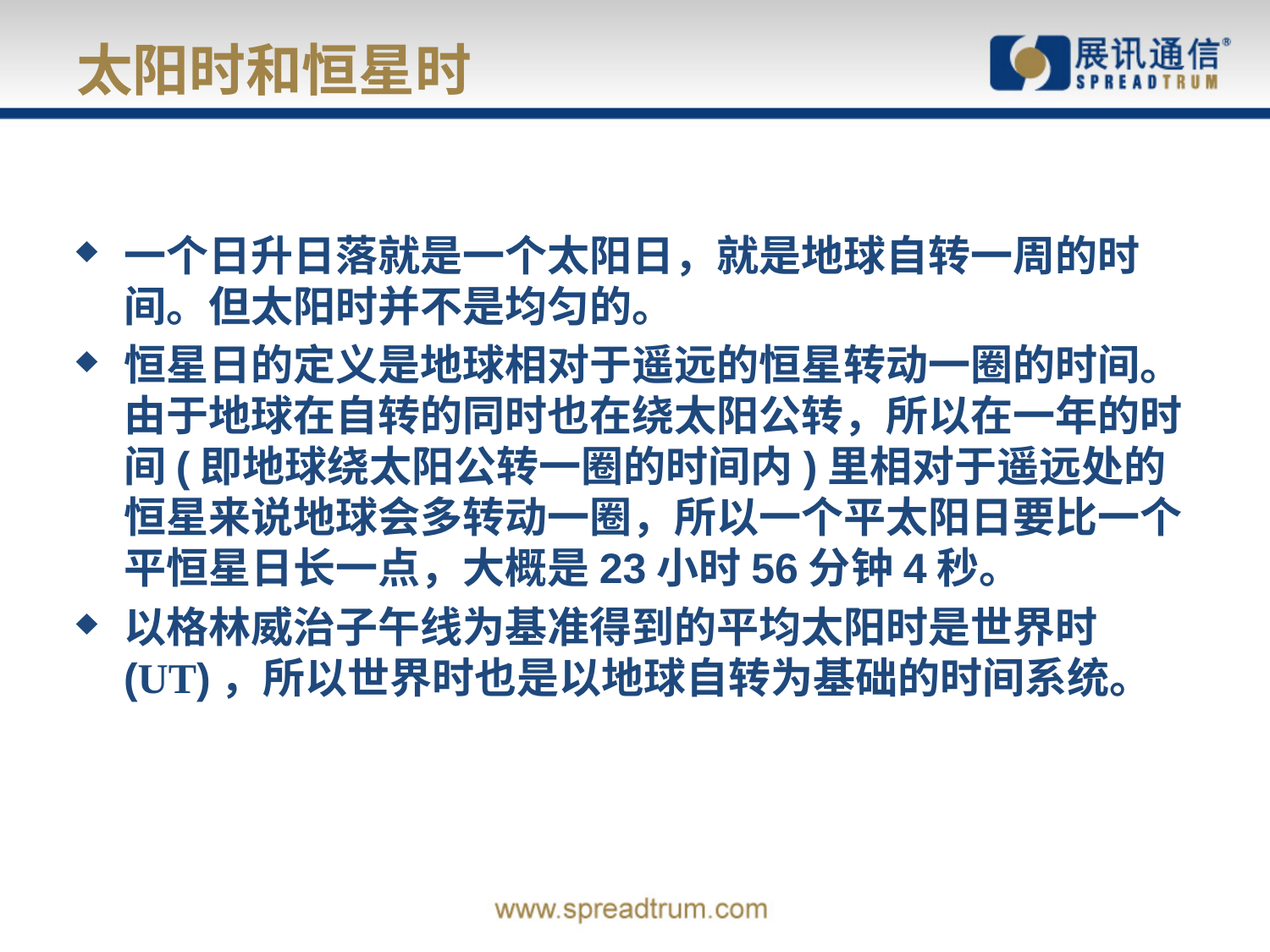

# 太阳时和恒星时
一个日升日落就是一个太阳日，就是地球自转一周的时间。但太阳时并不是均匀的。
恒星日的定义是地球相对于遥远的恒星转动一圈的时间。由于地球在自转的同时也在绕太阳公转，所以在一年的时间(即地球绕太阳公转一圈的时间内)里相对于遥远处的恒星来说地球会多转动一圈，所以一个平太阳日要比一个平恒星日长一点，大概是23小时56分钟4秒。
以格林威治子午线为基准得到的平均太阳时是世界时(UT)，所以世界时也是以地球自转为基础的时间系统。